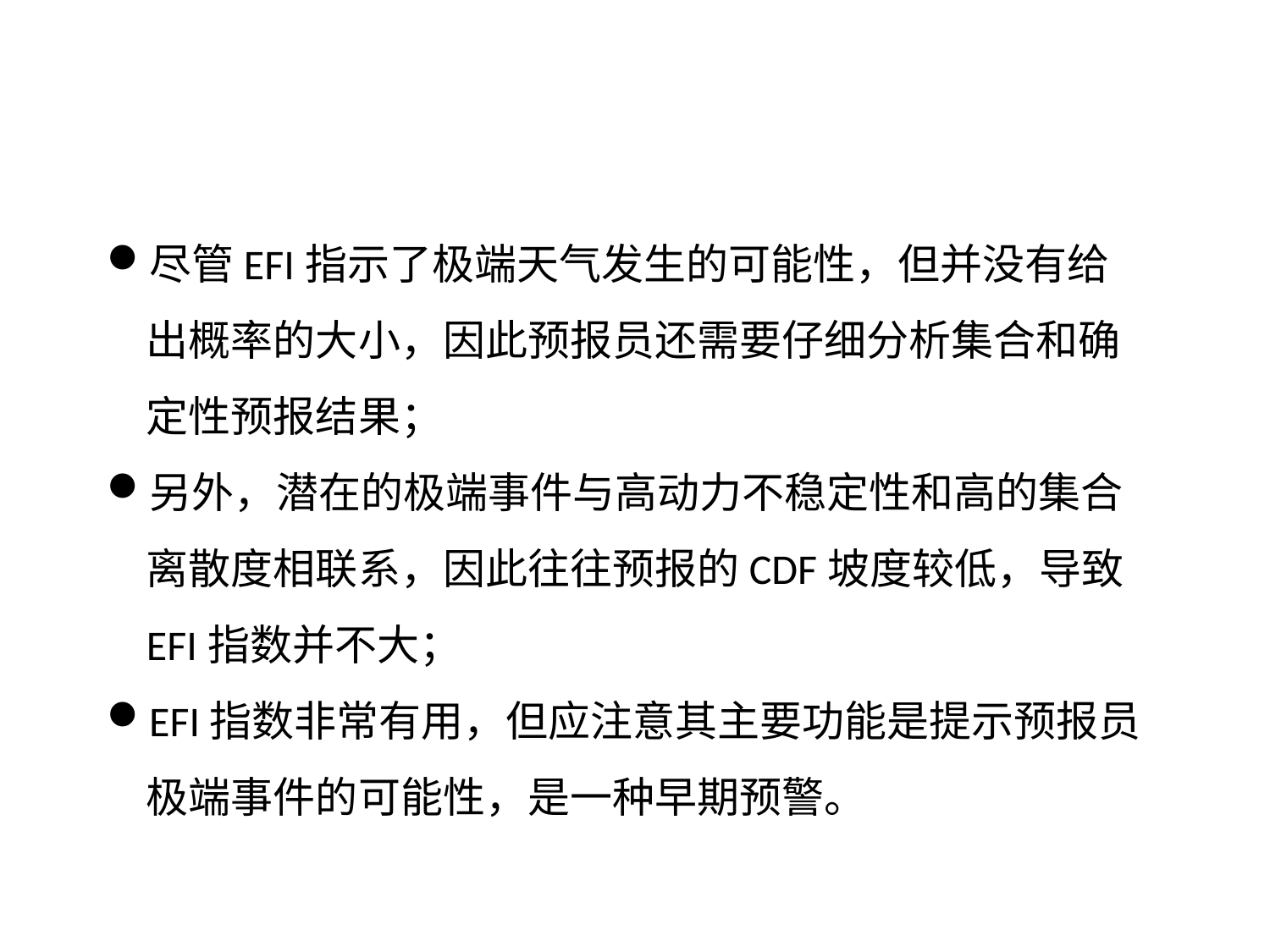

尽管EFI指示了极端天气发生的可能性，但并没有给出概率的大小，因此预报员还需要仔细分析集合和确定性预报结果；
另外，潜在的极端事件与高动力不稳定性和高的集合离散度相联系，因此往往预报的CDF坡度较低，导致EFI指数并不大；
EFI指数非常有用，但应注意其主要功能是提示预报员极端事件的可能性，是一种早期预警。